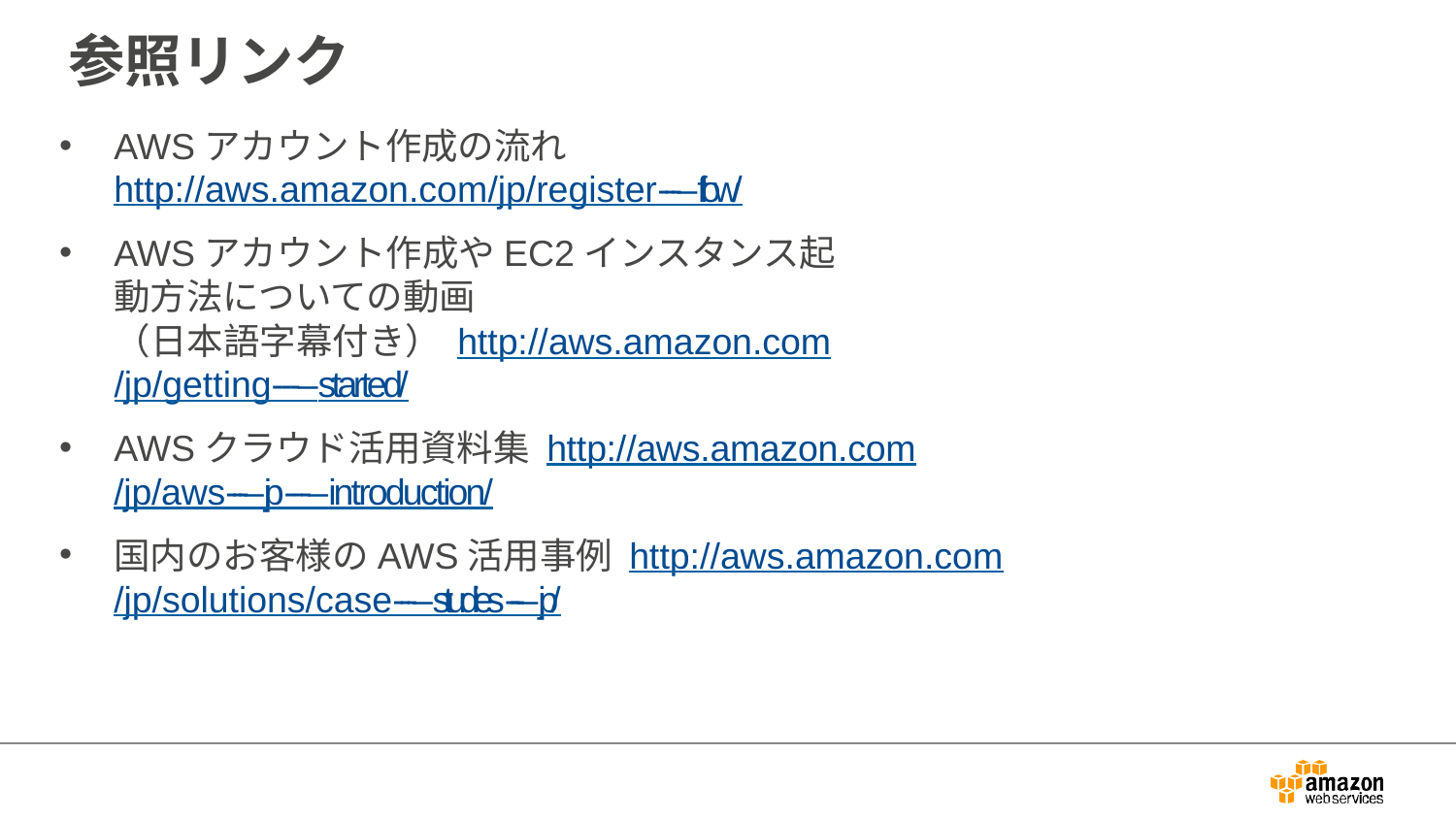

# 参照リンク
AWSアカウント作成の流れ http://aws.amazon.com/jp/register-‐‑‒flow/
AWSアカウント作成やEC2インスタンス起動方法についての動画
（日本語字幕付き） http://aws.amazon.com/jp/getting-‐‑‒started/
AWSクラウド活用資料集 http://aws.amazon.com/jp/aws-‐‑‒jp-‐‑‒introduction/
国内のお客様のAWS活用事例 http://aws.amazon.com/jp/solutions/case-‐‑‒studies-‐‑‒jp/